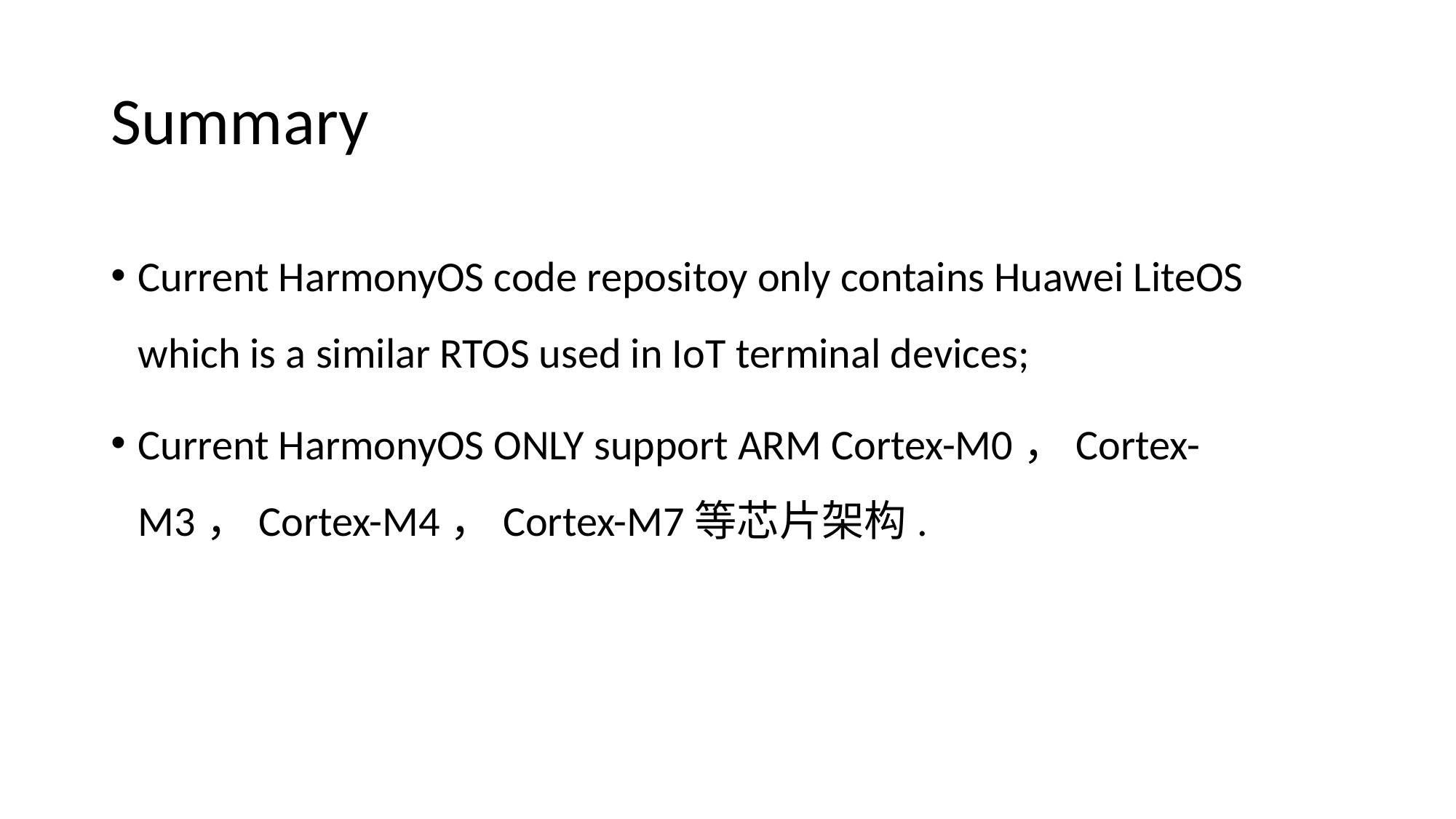

# Summary
Current HarmonyOS code repositoy only contains Huawei LiteOS which is a similar RTOS used in IoT terminal devices;
Current HarmonyOS ONLY support ARM Cortex-M0，Cortex-M3，Cortex-M4，Cortex-M7等芯片架构.